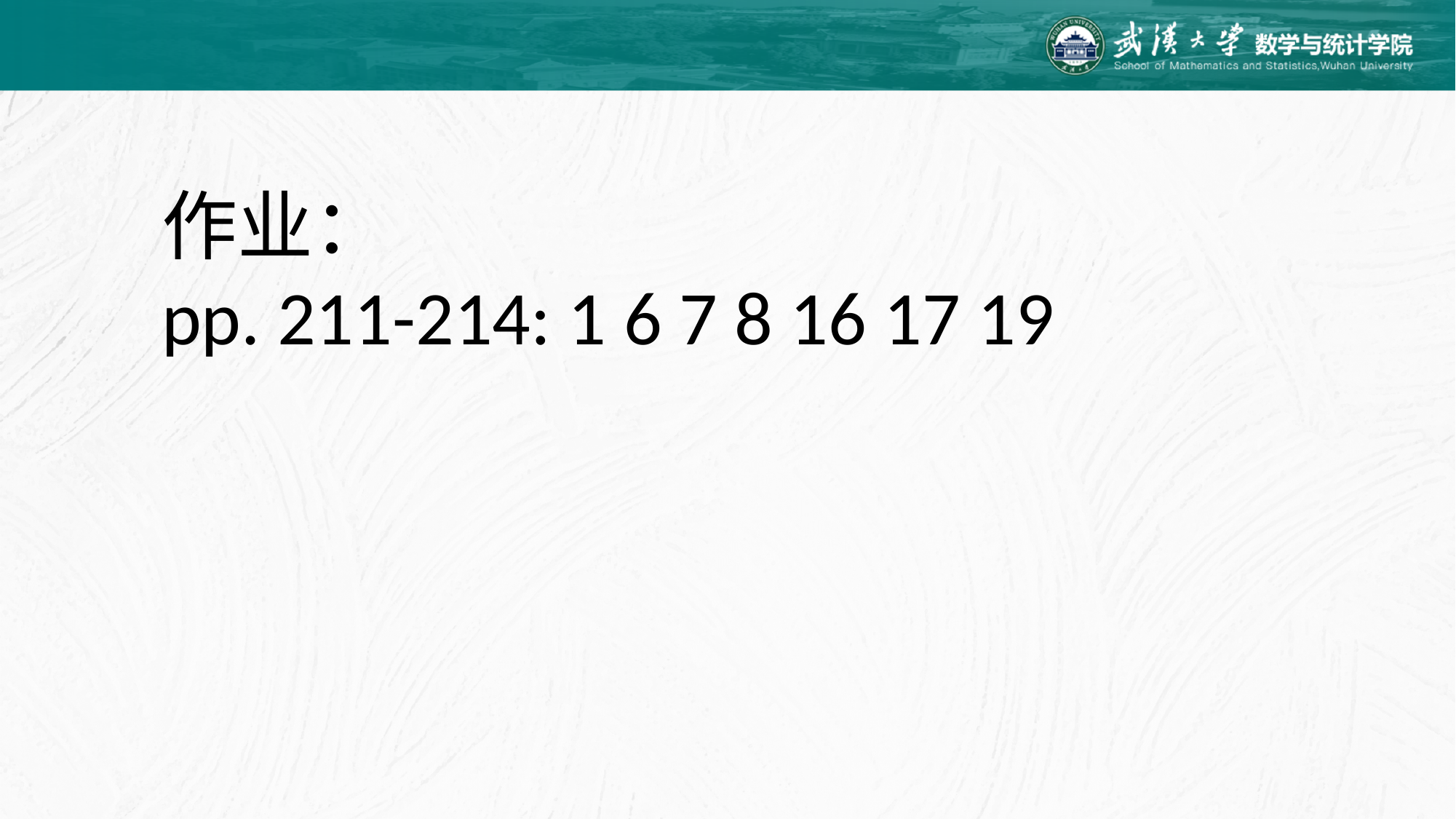

作业：
pp. 211-214: 1 6 7 8 16 17 19